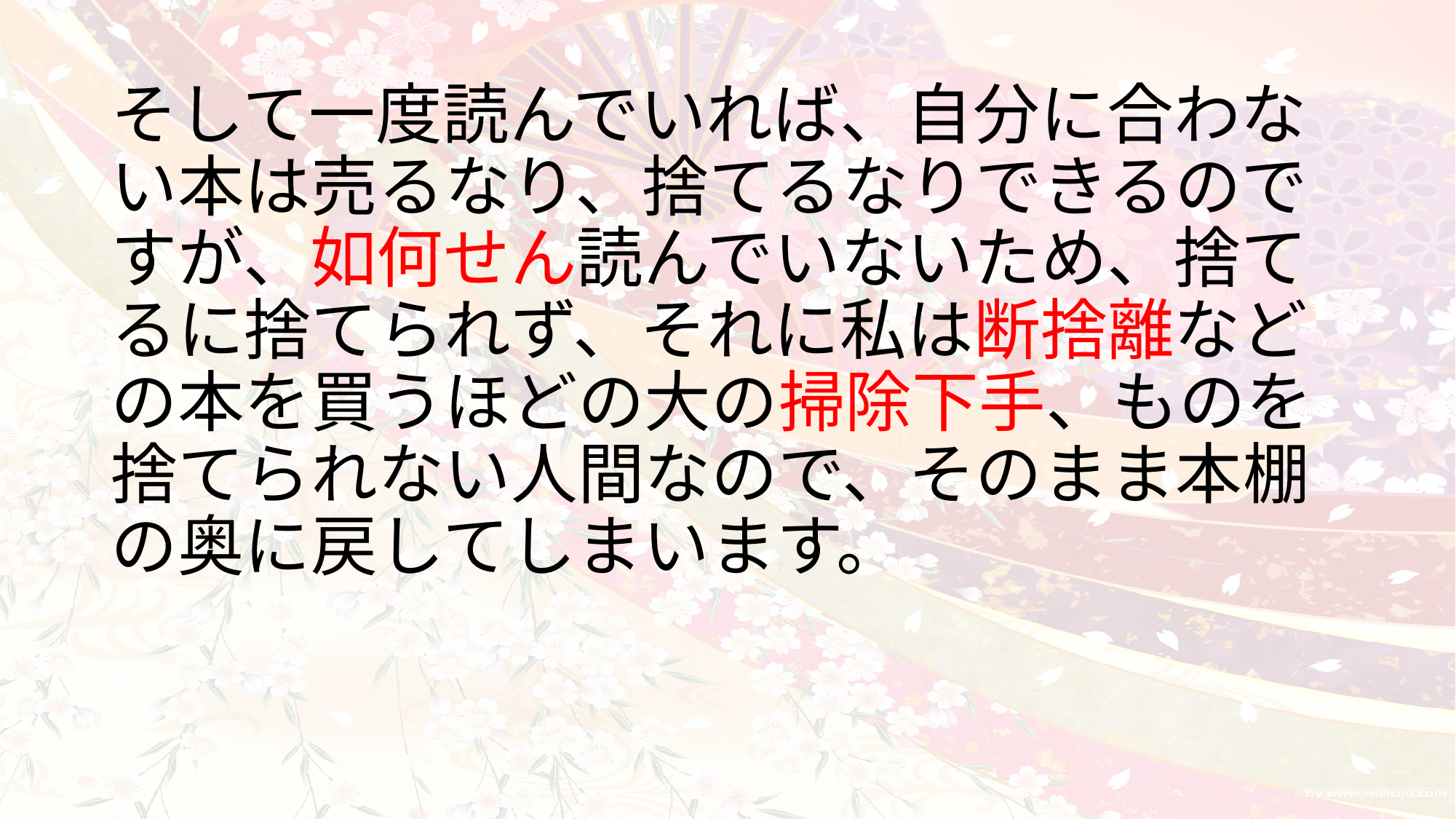

そして一度読んでいれば、自分に合わない本は売るなり、捨てるなりできるのですが、如何せん読んでいないため、捨てるに捨てられず、それに私は断捨離などの本を買うほどの大の掃除下手、ものを捨てられない人間なので、そのまま本棚の奥に戻してしまいます。